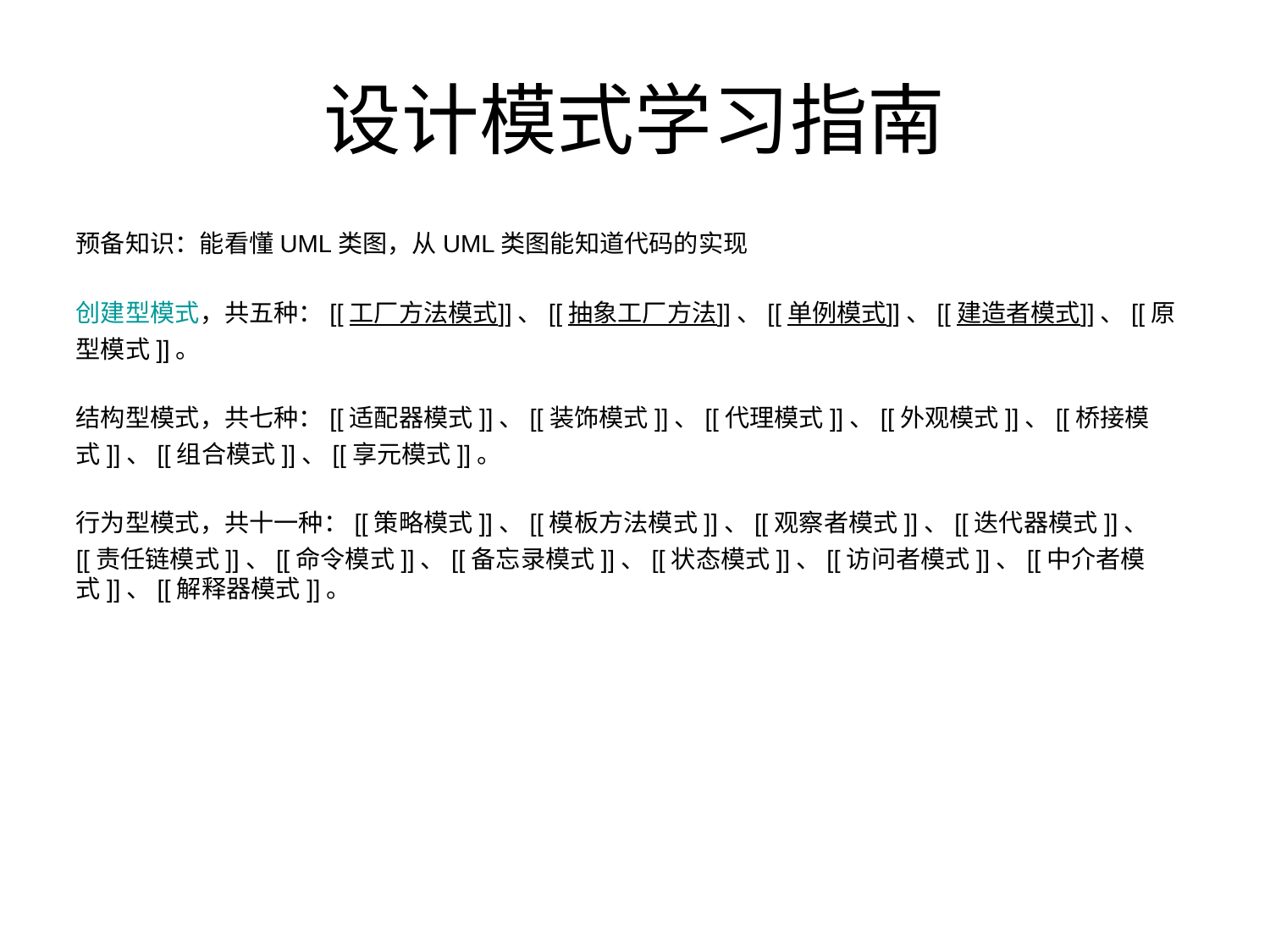

# 设计模式学习指南
预备知识：能看懂UML类图，从UML类图能知道代码的实现

创建型模式，共五种：[[工厂方法模式]]、[[抽象工厂方法]]、[[单例模式]]、[[建造者模式]]、[[原型模式]]。

结构型模式，共七种：[[适配器模式]]、[[装饰模式]]、[[代理模式]]、[[外观模式]]、[[桥接模式]]、[[组合模式]]、[[享元模式]]。

行为型模式，共十一种：[[策略模式]]、[[模板方法模式]]、[[观察者模式]]、[[迭代器模式]]、[[责任链模式]]、[[命令模式]]、[[备忘录模式]]、[[状态模式]]、[[访问者模式]]、[[中介者模式]]、[[解释器模式]]。